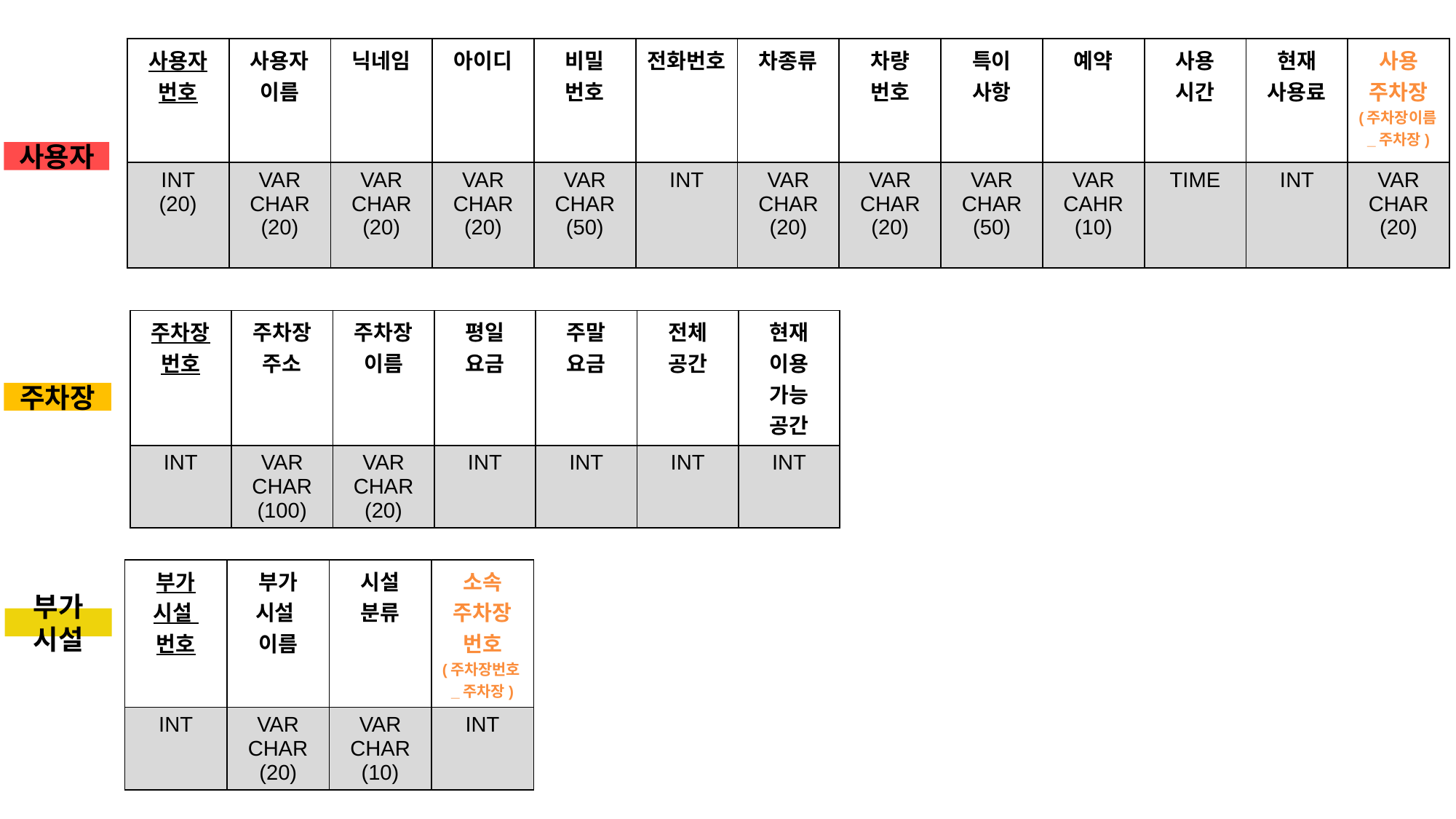

| 사용자 번호 | 사용자 이름 | 닉네임 | 아이디 | 비밀 번호 | 전화번호 | 차종류 | 차량 번호 | 특이 사항 | 예약 | 사용 시간 | 현재 사용료 | 사용 주차장 (주차장이름\_주차장) |
| --- | --- | --- | --- | --- | --- | --- | --- | --- | --- | --- | --- | --- |
| INT (20) | VAR CHAR (20) | VAR CHAR (20) | VAR CHAR (20) | VAR CHAR (50) | INT | VAR CHAR (20) | VAR CHAR (20) | VAR CHAR (50) | VAR CAHR (10) | TIME | INT | VAR CHAR (20) |
사용자
| 주차장 번호 | 주차장 주소 | 주차장 이름 | 평일 요금 | 주말 요금 | 전체 공간 | 현재 이용 가능 공간 |
| --- | --- | --- | --- | --- | --- | --- |
| INT | VAR CHAR (100) | VAR CHAR (20) | INT | INT | INT | INT |
주차장
| 부가 시설 번호 | 부가 시설 이름 | 시설 분류 | 소속 주차장 번호 (주차장번호\_주차장) |
| --- | --- | --- | --- |
| INT | VAR CHAR (20) | VAR CHAR (10) | INT |
부가
시설